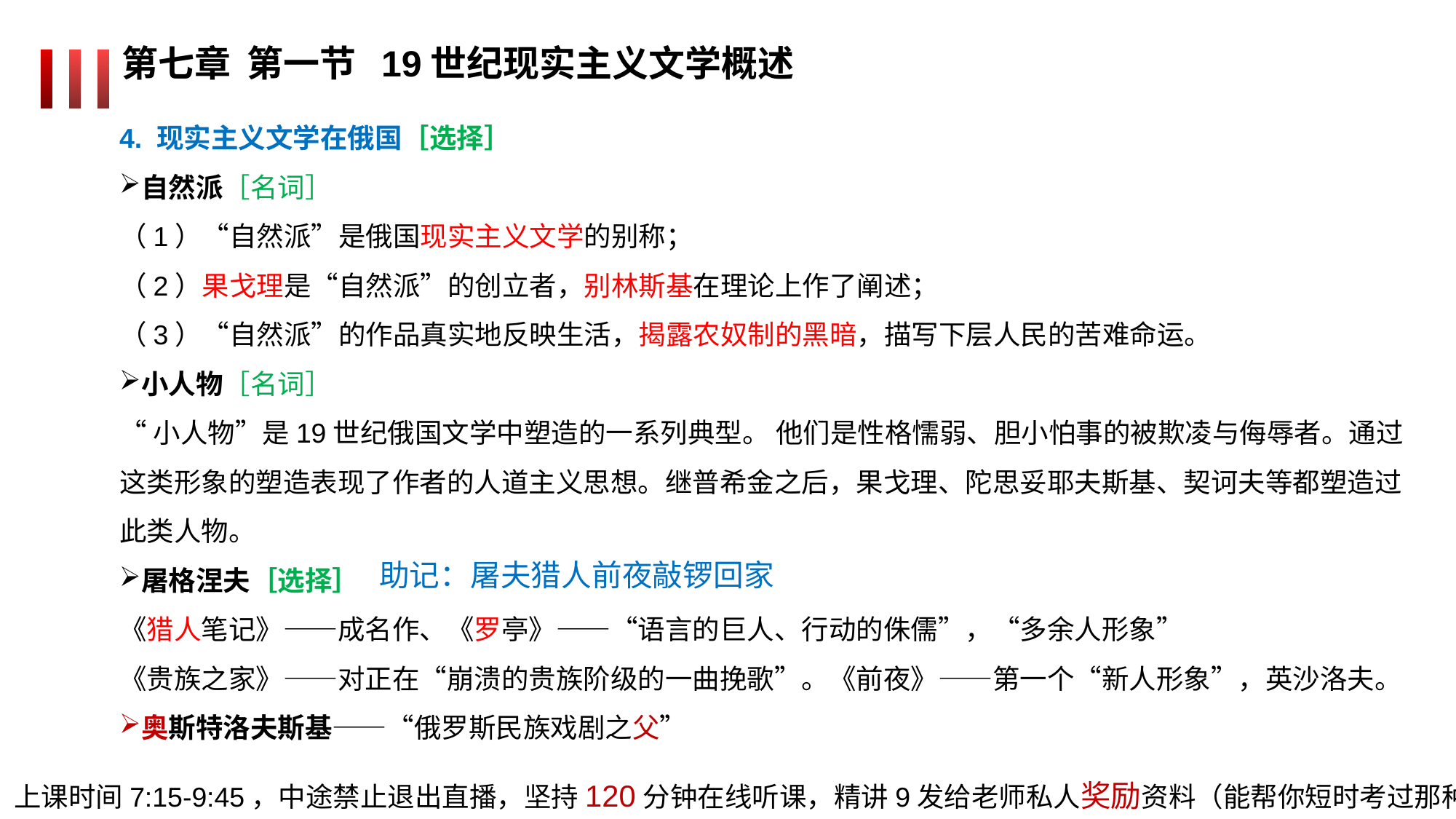

第七章  第一节  19世纪现实主义文学概述
4. 现实主义文学在俄国［选择］
自然派［名词］
（1）“自然派”是俄国现实主义文学的别称；
（2）果戈理是“自然派”的创立者，别林斯基在理论上作了阐述；
（3）“自然派”的作品真实地反映生活，揭露农奴制的黑暗，描写下层人民的苦难命运。
小人物［名词］
“小人物”是19世纪俄国文学中塑造的一系列典型。 他们是性格懦弱、胆小怕事的被欺凌与侮辱者。通过这类形象的塑造表现了作者的人道主义思想。继普希金之后，果戈理、陀思妥耶夫斯基、契诃夫等都塑造过此类人物。
屠格涅夫［选择］
《猎人笔记》——成名作、《罗亭》——“语言的巨人、行动的侏儒”，“多余人形象”
《贵族之家》——对正在“崩溃的贵族阶级的一曲挽歌”。《前夜》——第一个“新人形象”，英沙洛夫。
奥斯特洛夫斯基——“俄罗斯民族戏剧之父”

助记：屠夫猎人前夜敲锣回家